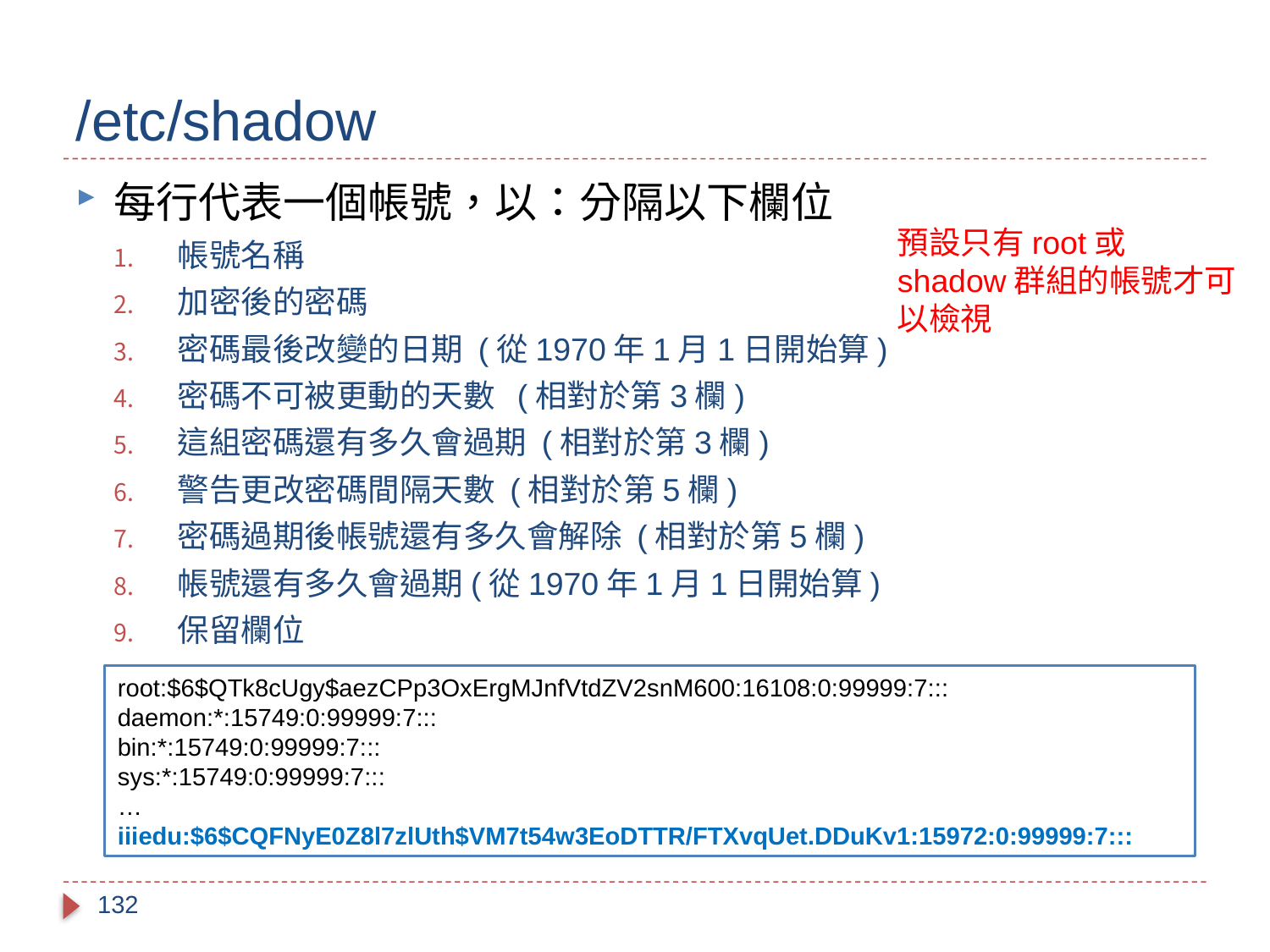

# /etc/shadow
每行代表一個帳號，以：分隔以下欄位
帳號名稱
加密後的密碼
密碼最後改變的日期 (從1970年1月1日開始算)
密碼不可被更動的天數  (相對於第3欄)
這組密碼還有多久會過期 (相對於第3欄)
警告更改密碼間隔天數 (相對於第5欄)
密碼過期後帳號還有多久會解除 (相對於第5欄)
帳號還有多久會過期(從1970年1月1日開始算)
保留欄位

預設只有root或shadow群組的帳號才可以檢視
root:$6$QTk8cUgy$aezCPp3OxErgMJnfVtdZV2snM600:16108:0:99999:7:::
daemon:*:15749:0:99999:7:::
bin:*:15749:0:99999:7:::
sys:*:15749:0:99999:7:::
…
iiiedu:$6$CQFNyE0Z8l7zlUth$VM7t54w3EoDTTR/FTXvqUet.DDuKv1:15972:0:99999:7:::
132